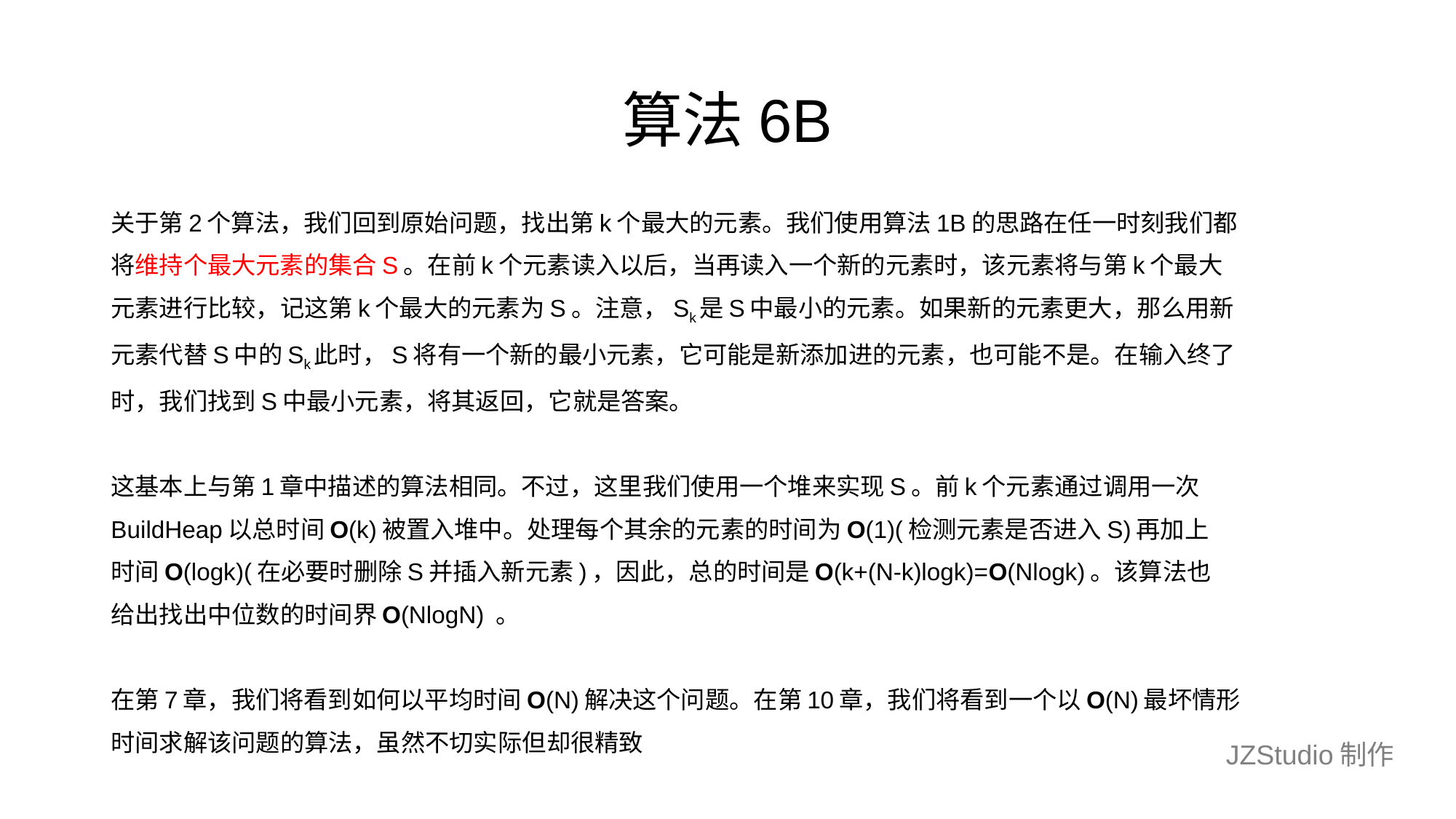

# 算法6B
关于第2个算法，我们回到原始问题，找出第k个最大的元素。我们使用算法1B的思路在任一时刻我们都
将维持个最大元素的集合S。在前k个元素读入以后，当再读入一个新的元素时，该元素将与第k个最大
元素进行比较，记这第k个最大的元素为S。注意，Sk是S中最小的元素。如果新的元素更大，那么用新
元素代替S中的Sk此时，S将有一个新的最小元素，它可能是新添加进的元素，也可能不是。在输入终了
时，我们找到S中最小元素，将其返回，它就是答案。

这基本上与第1章中描述的算法相同。不过，这里我们使用一个堆来实现S。前k个元素通过调用一次
BuildHeap以总时间O(k)被置入堆中。处理每个其余的元素的时间为O(1)(检测元素是否进入S)再加上
时间O(logk)(在必要时删除S并插入新元素)，因此，总的时间是O(k+(N-k)logk)=O(Nlogk)。该算法也
给出找出中位数的时间界O(NlogN) 。

在第7章，我们将看到如何以平均时间O(N)解决这个问题。在第10章，我们将看到一个以O(N)最坏情形
时间求解该问题的算法，虽然不切实际但却很精致